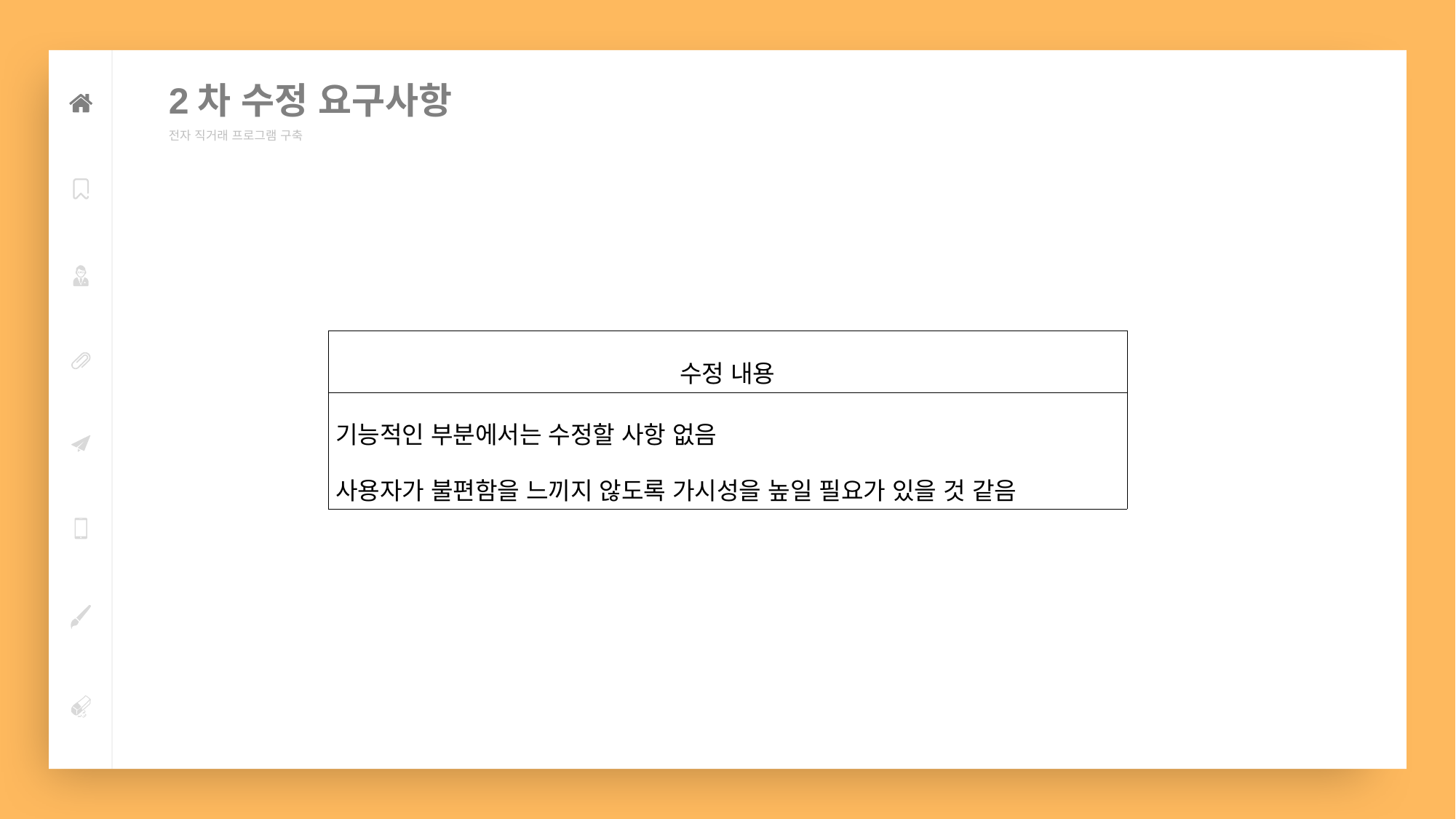

2차 수정 요구사항
전자 직거래 프로그램 구축
문

| 수정 내용 |
| --- |
| 기능적인 부분에서는 수정할 사항 없음 사용자가 불편함을 느끼지 않도록 가시성을 높일 필요가 있을 것 같음 |